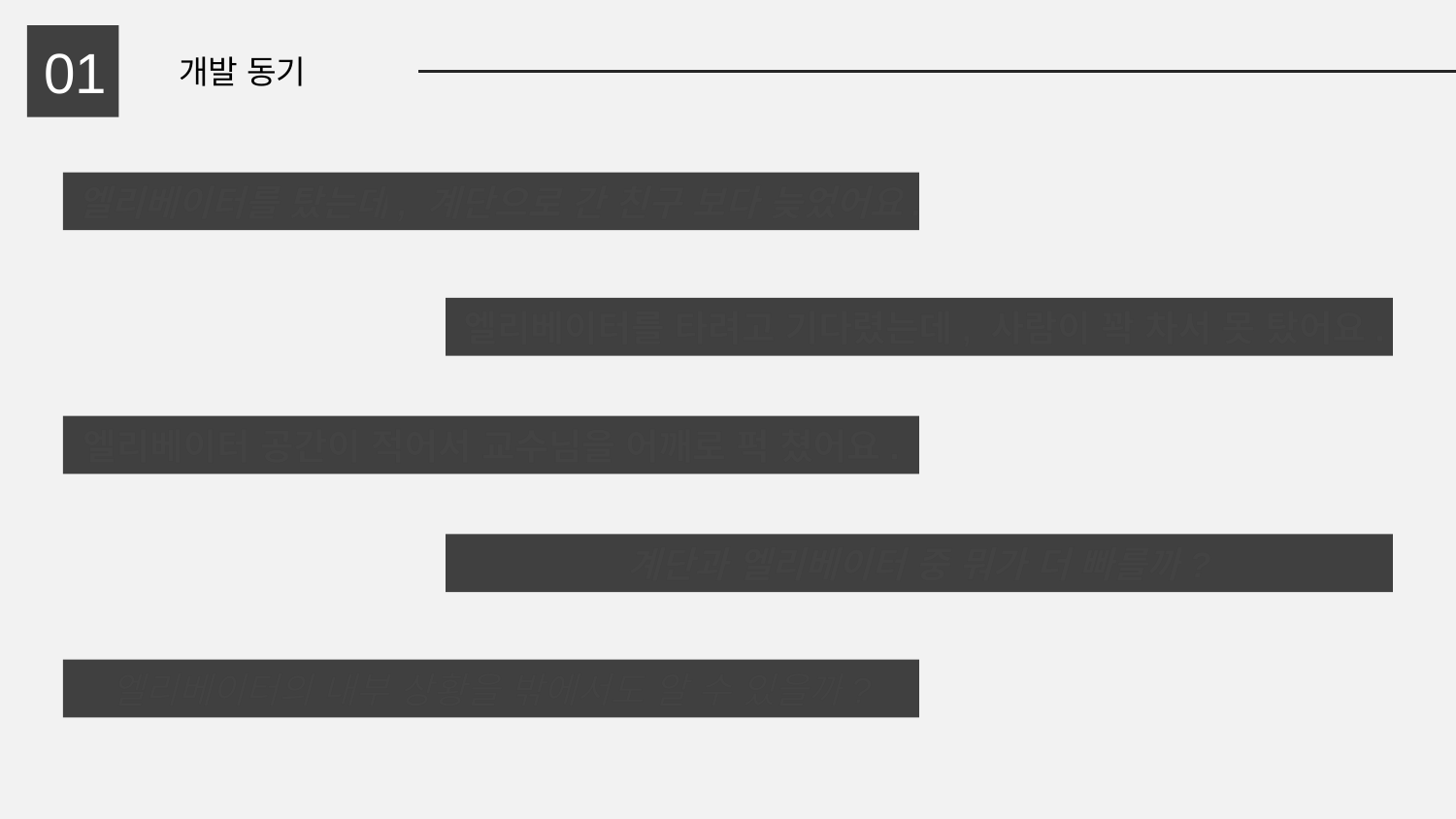

01
개발 동기
엘리베이터를 탔는데, 계단으로 간 친구 보다 늦었어요.
엘리베이터를 타려고 기다렸는데, 사람이 꽉 차서 못 탔어요.
엘리베이터 공간이 적어서 교수님을 어깨로 퍽 쳤어요.
계단과 엘리베이터 중 뭐가 더 빠를까?
엘리베이터의 내부 상황을 밖에서도 알 수 있을까?